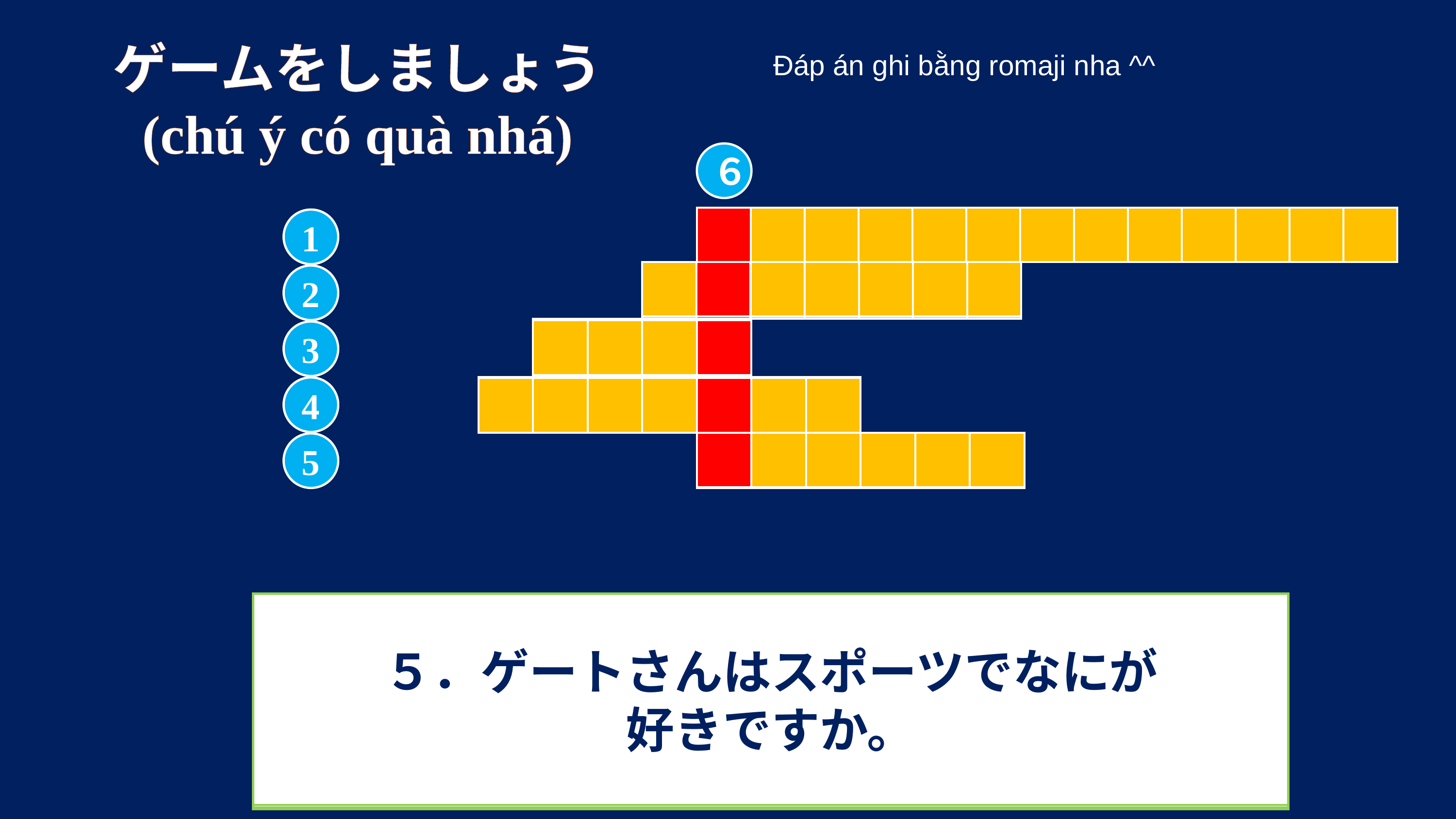

ゲームをしましょう
(chú ý có quà nhá)
Đáp án ghi bằng romaji nha ^^
６
|  |  |  |  |  |  |  |  |  |  |  |  |  |
| --- | --- | --- | --- | --- | --- | --- | --- | --- | --- | --- | --- | --- |
| M | A | I | K | U | R | O | S | O | F | U | T | O |
| --- | --- | --- | --- | --- | --- | --- | --- | --- | --- | --- | --- | --- |
1
|  |  |  |  |  |  |  |
| --- | --- | --- | --- | --- | --- | --- |
| H | A | R | V | A | R | D |
| --- | --- | --- | --- | --- | --- | --- |
2
| １ | ９ | ９ | ５ |
| --- | --- | --- | --- |
|  |  |  |  |
| --- | --- | --- | --- |
3
| S | H | I | N | B | U | N |
| --- | --- | --- | --- | --- | --- | --- |
4
|  |  |  |  |  |  |  |
| --- | --- | --- | --- | --- | --- | --- |
|  |  |  |  |  |  |
| --- | --- | --- | --- | --- | --- |
5
| T | E | N | I | S | U |
| --- | --- | --- | --- | --- | --- |
５．ゲートさんはスポーツでなにが
好きですか。
４．ゲートさんはまいあさなにをよみますか。
３．ゲートさんはなねんからせかいでひとが
いちばんリッチですか。(リッチ=giàu có)
１．ゲートさんはなにのきょうどせつりつしゃですか。
(きょうどせつりつしゃ=co-founder)
２．ゲートさんはどのだいがくのだいがくせいでしたか。